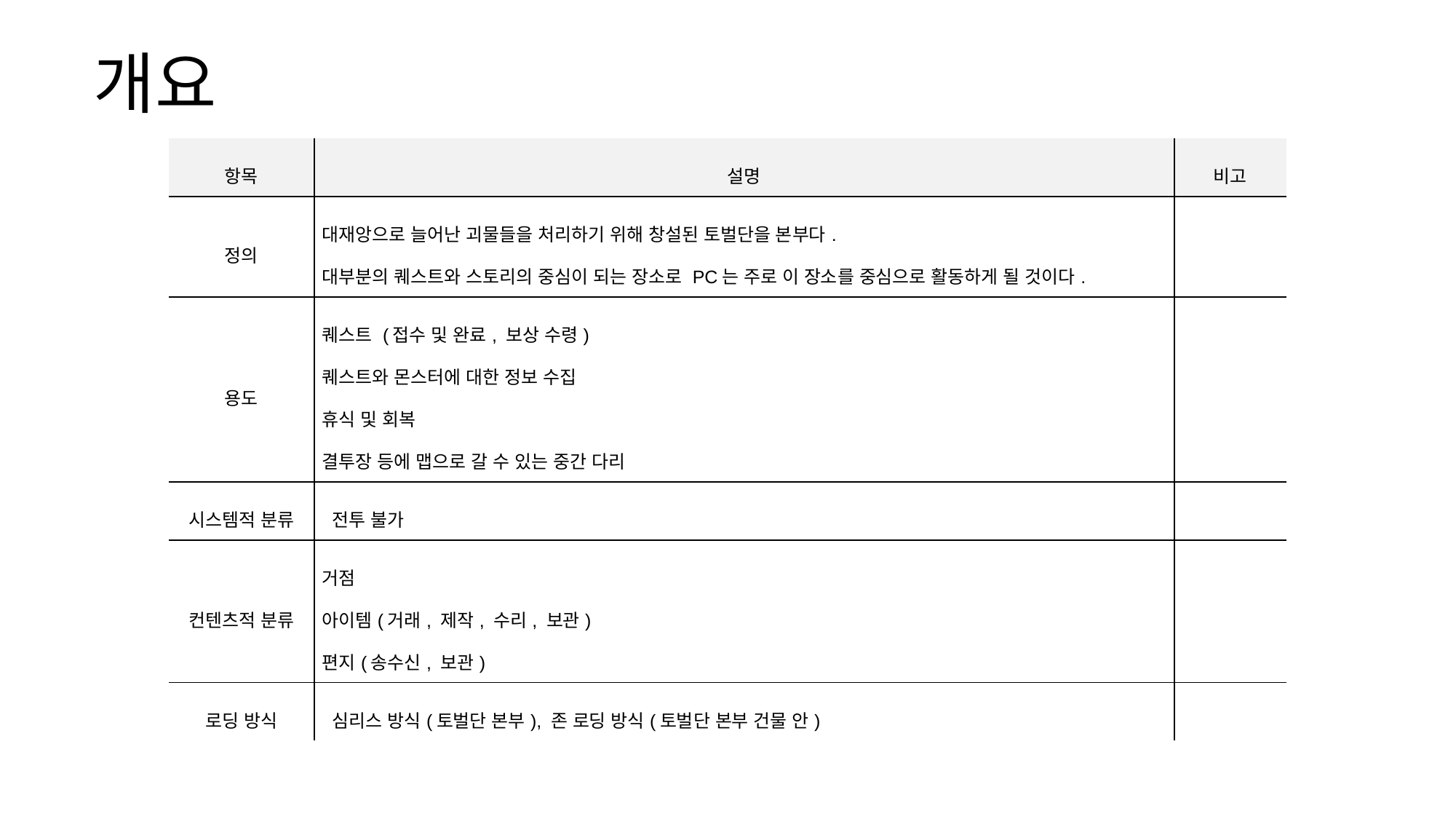

개요
| 항목 | 설명 | 비고 |
| --- | --- | --- |
| 정의 | 대재앙으로 늘어난 괴물들을 처리하기 위해 창설된 토벌단을 본부다. 대부분의 퀘스트와 스토리의 중심이 되는 장소로 PC는 주로 이 장소를 중심으로 활동하게 될 것이다. |  |
| 용도 | 퀘스트 (접수 및 완료, 보상 수령) 퀘스트와 몬스터에 대한 정보 수집 휴식 및 회복 결투장 등에 맵으로 갈 수 있는 중간 다리 |  |
| 시스템적 분류 | 전투 불가 |  |
| 컨텐츠적 분류 | 거점 아이템(거래, 제작, 수리, 보관) 편지(송수신, 보관) |  |
| 로딩 방식 | 심리스 방식(토벌단 본부), 존 로딩 방식(토벌단 본부 건물 안) |  |